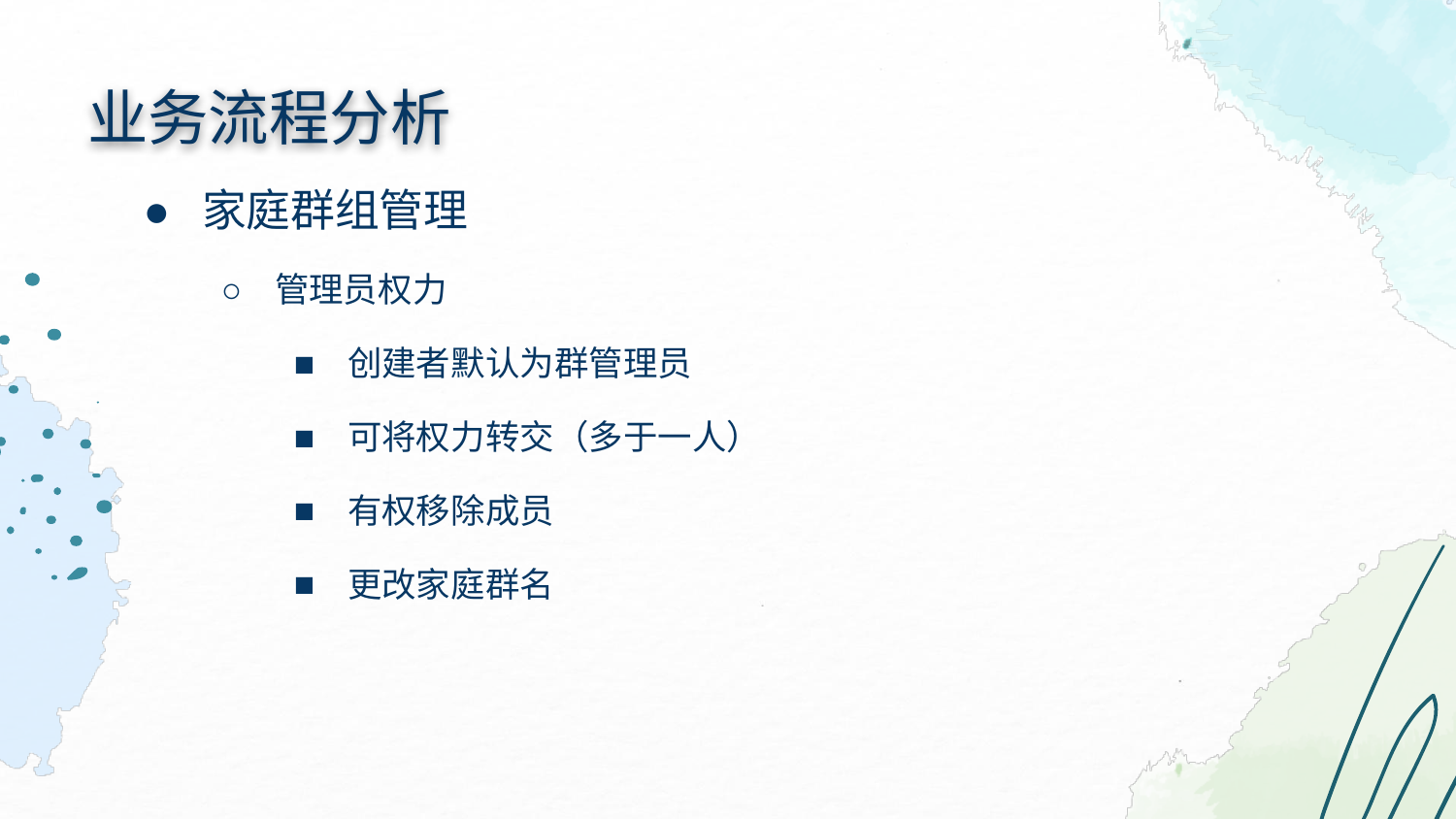

业务流程分析
家庭群组管理
管理员权力
创建者默认为群管理员
可将权力转交（多于一人）
有权移除成员
更改家庭群名